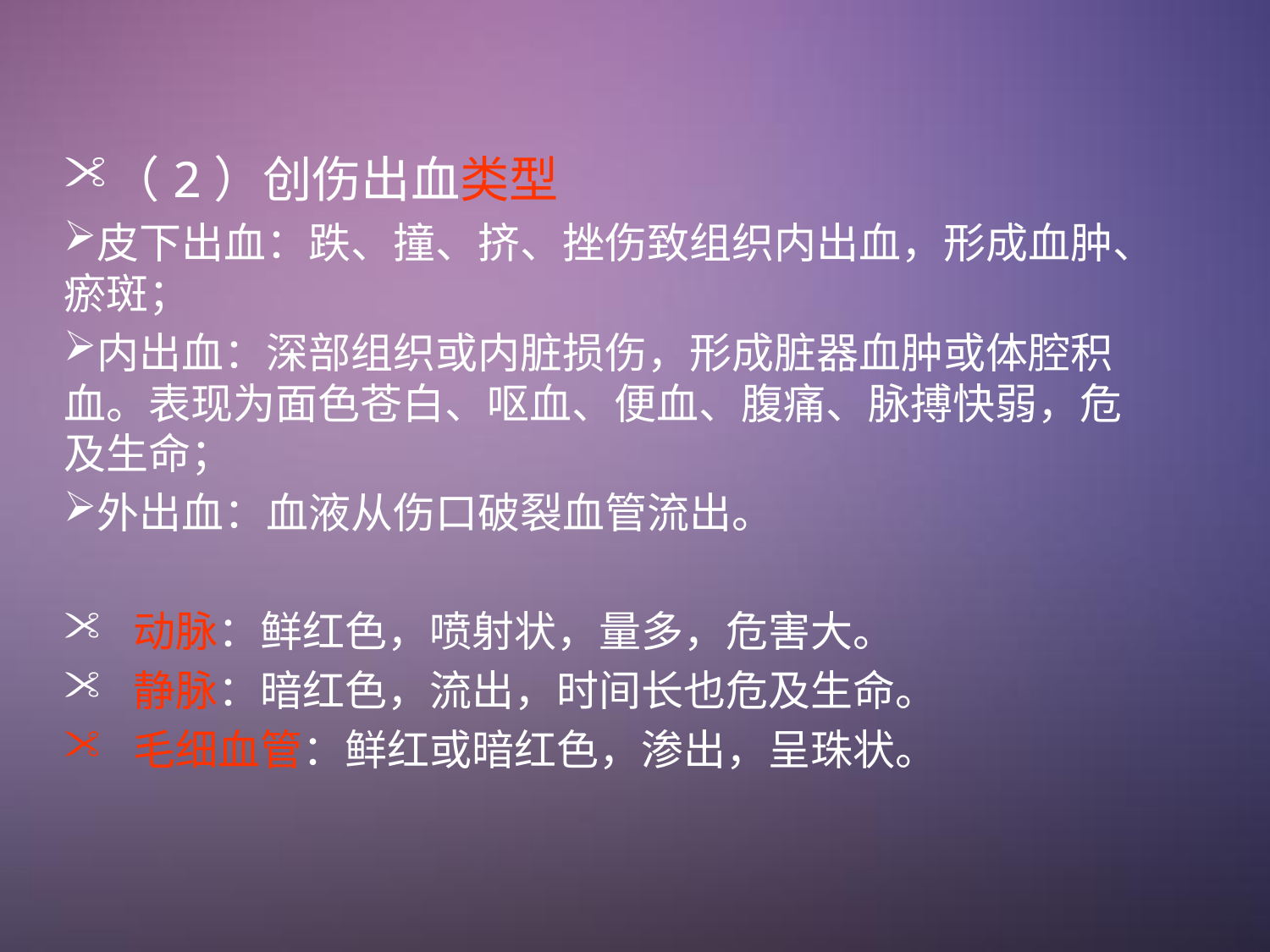

（2）创伤出血类型
皮下出血：跌、撞、挤、挫伤致组织内出血，形成血肿、瘀斑；
内出血：深部组织或内脏损伤，形成脏器血肿或体腔积血。表现为面色苍白、呕血、便血、腹痛、脉搏快弱，危及生命；
外出血：血液从伤口破裂血管流出。

  动脉：鲜红色，喷射状，量多，危害大。
  静脉：暗红色，流出，时间长也危及生命。
  毛细血管：鲜红或暗红色，渗出，呈珠状。